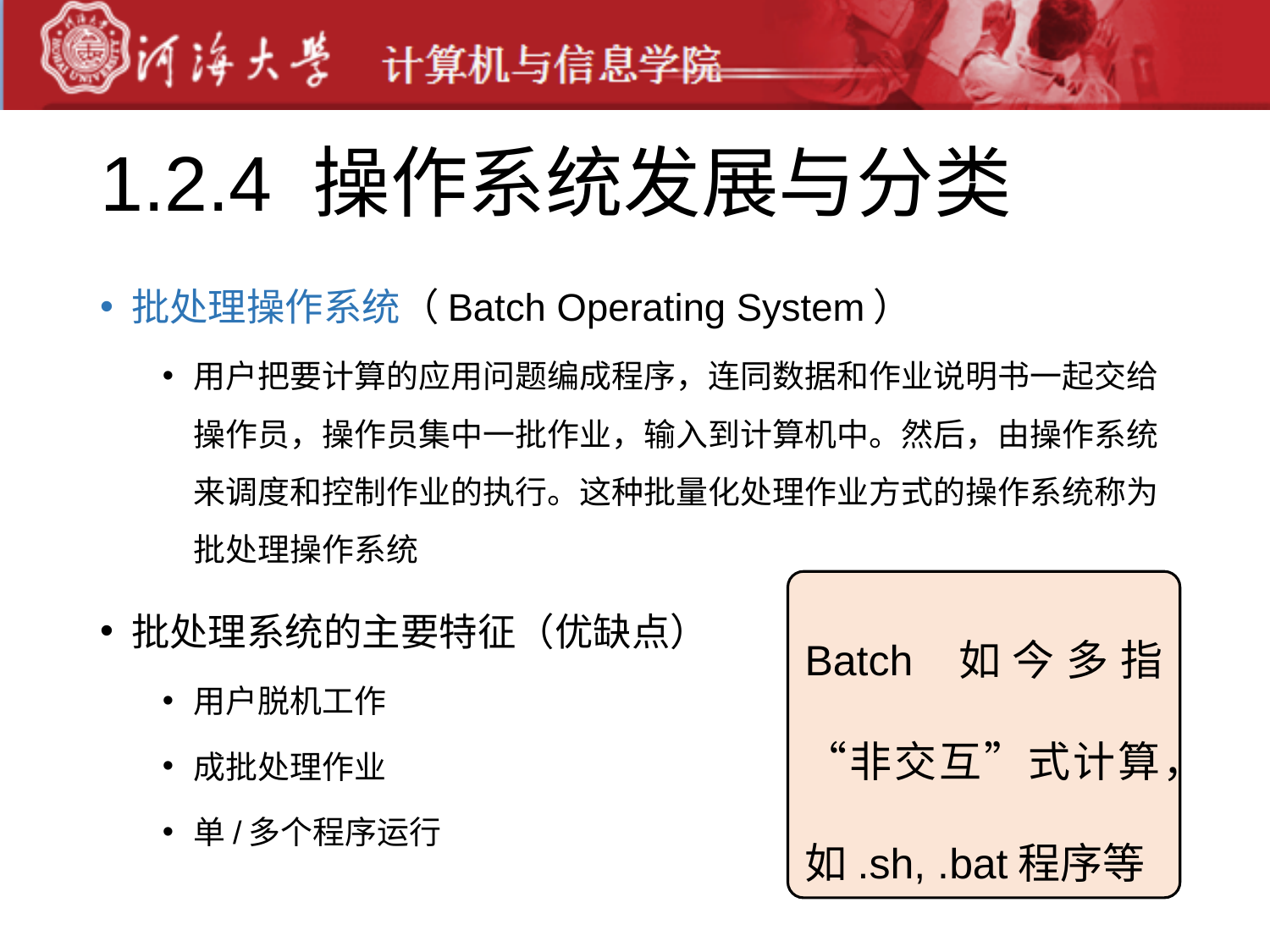

# 1.2.4 操作系统发展与分类
批处理操作系统（Batch Operating System）
用户把要计算的应用问题编成程序，连同数据和作业说明书一起交给操作员，操作员集中一批作业，输入到计算机中。然后，由操作系统来调度和控制作业的执行。这种批量化处理作业方式的操作系统称为批处理操作系统
批处理系统的主要特征（优缺点）
用户脱机工作
成批处理作业
单/多个程序运行

Batch 如今多指“非交互”式计算，如.sh, .bat程序等